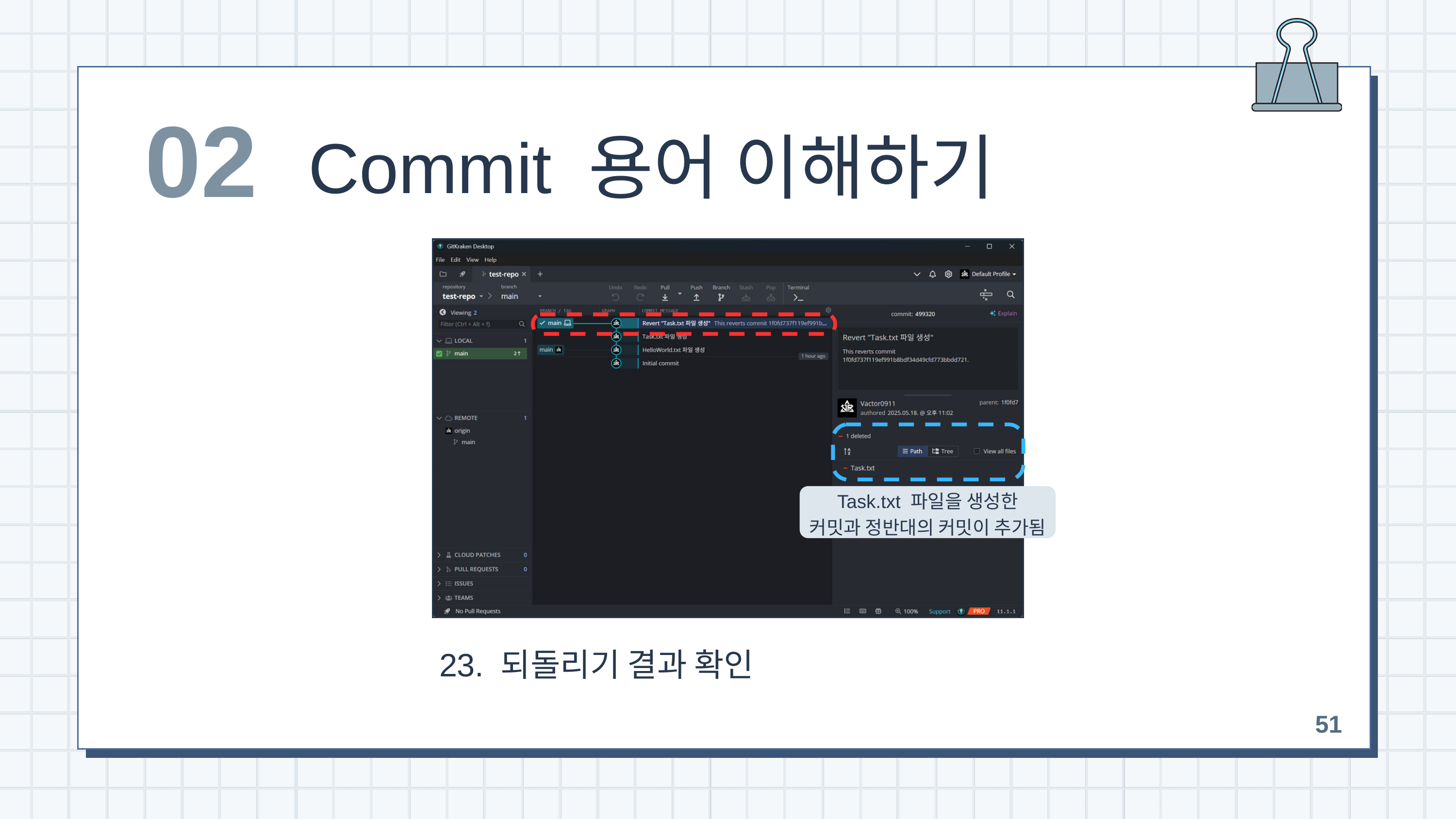

02
Commit 용어 이해하기

Task.txt 파일을 생성한
커밋과 정반대의 커밋이 추가됨
   23. 되돌리기 결과 확인
51